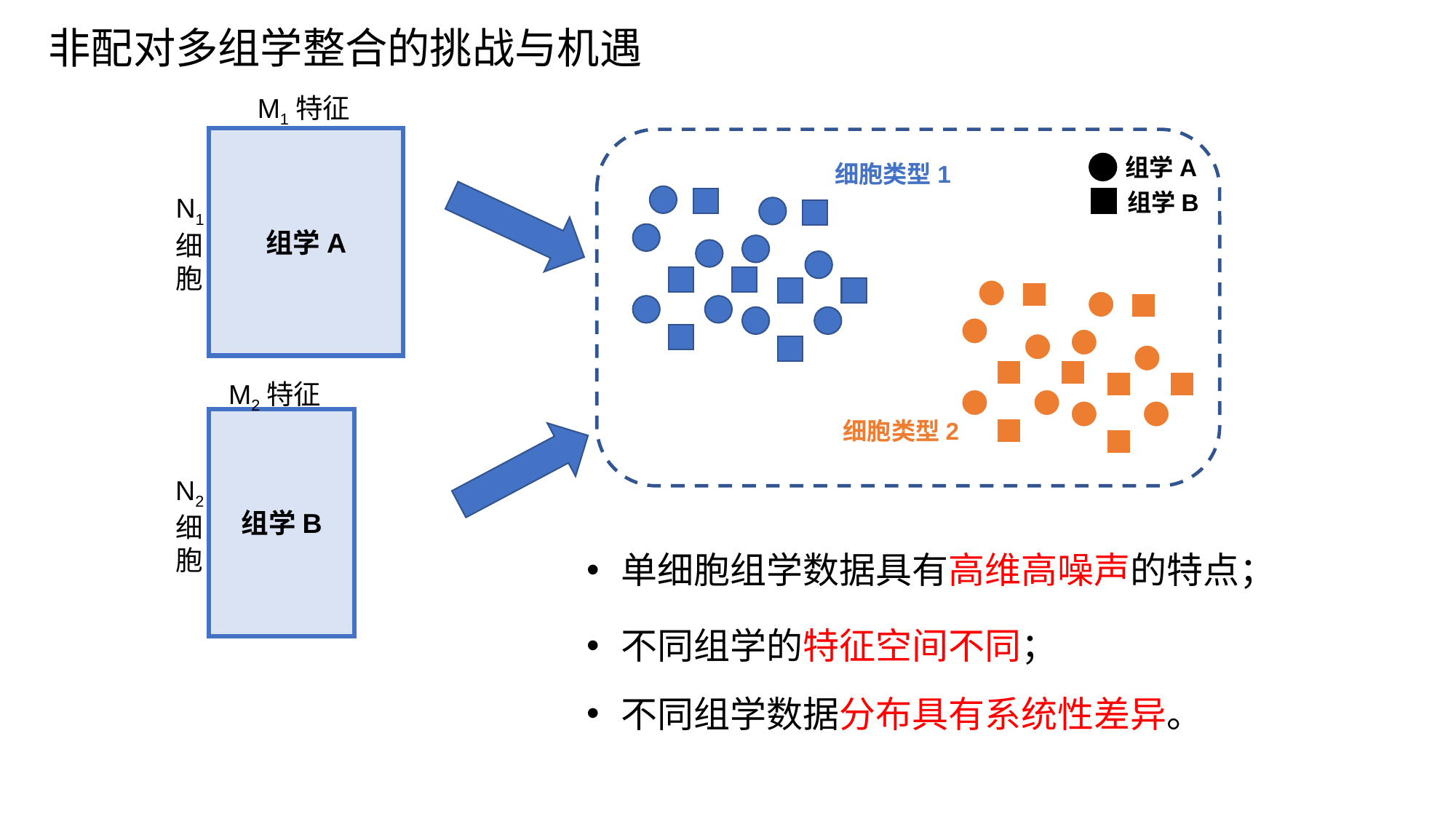

非配对多组学整合的挑战与机遇
M1特征
组学A

组学A
细胞类型1

组学B
N1细胞

M2特征

组学B
细胞类型2

N2细胞
单细胞组学数据具有高维高噪声的特点；
不同组学的特征空间不同；
不同组学数据分布具有系统性差异。